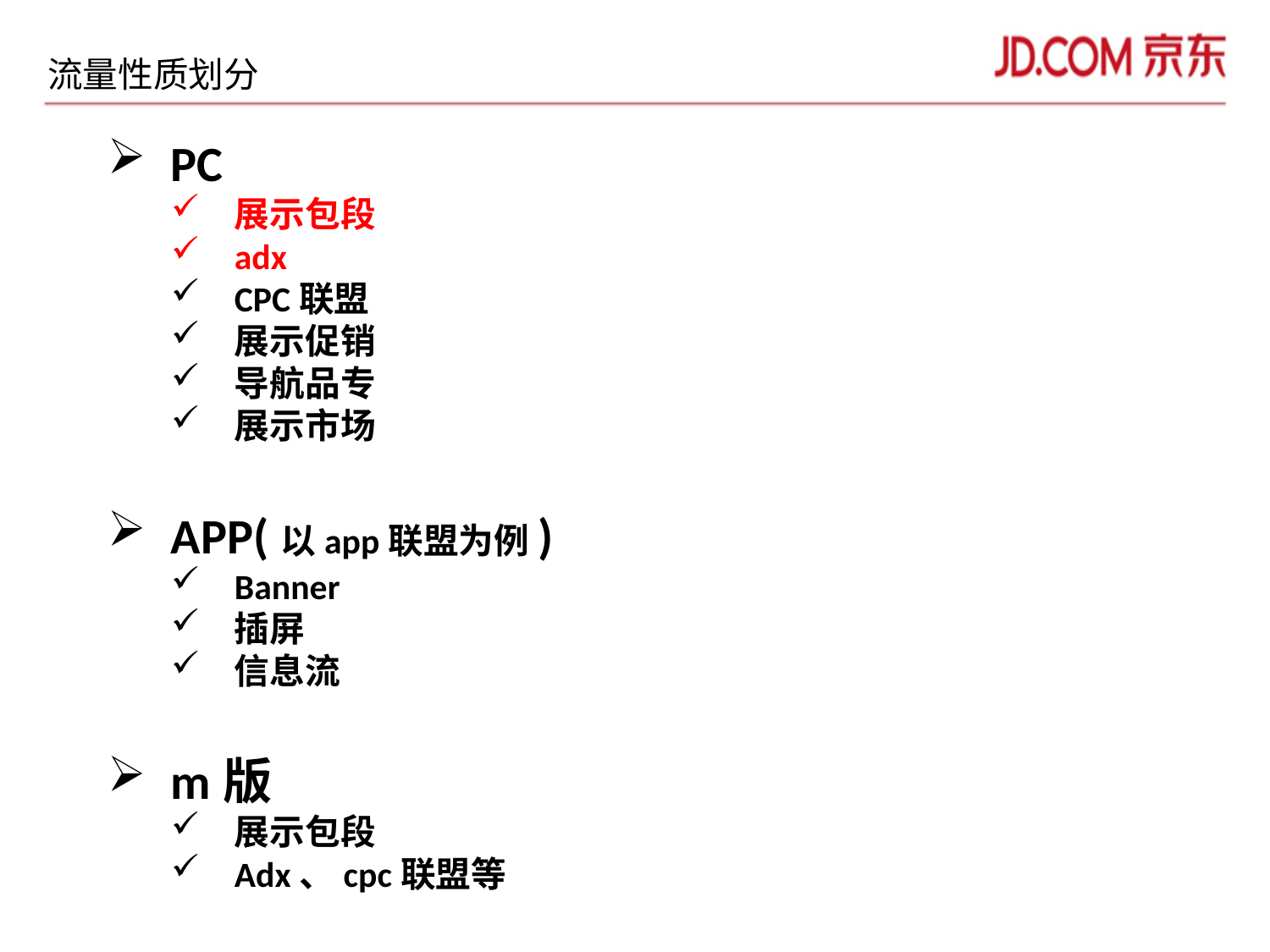

流量性质划分
PC
展示包段
adx
CPC联盟
展示促销
导航品专
展示市场

APP(以app联盟为例)
Banner
插屏
信息流

m版
展示包段
Adx、cpc联盟等